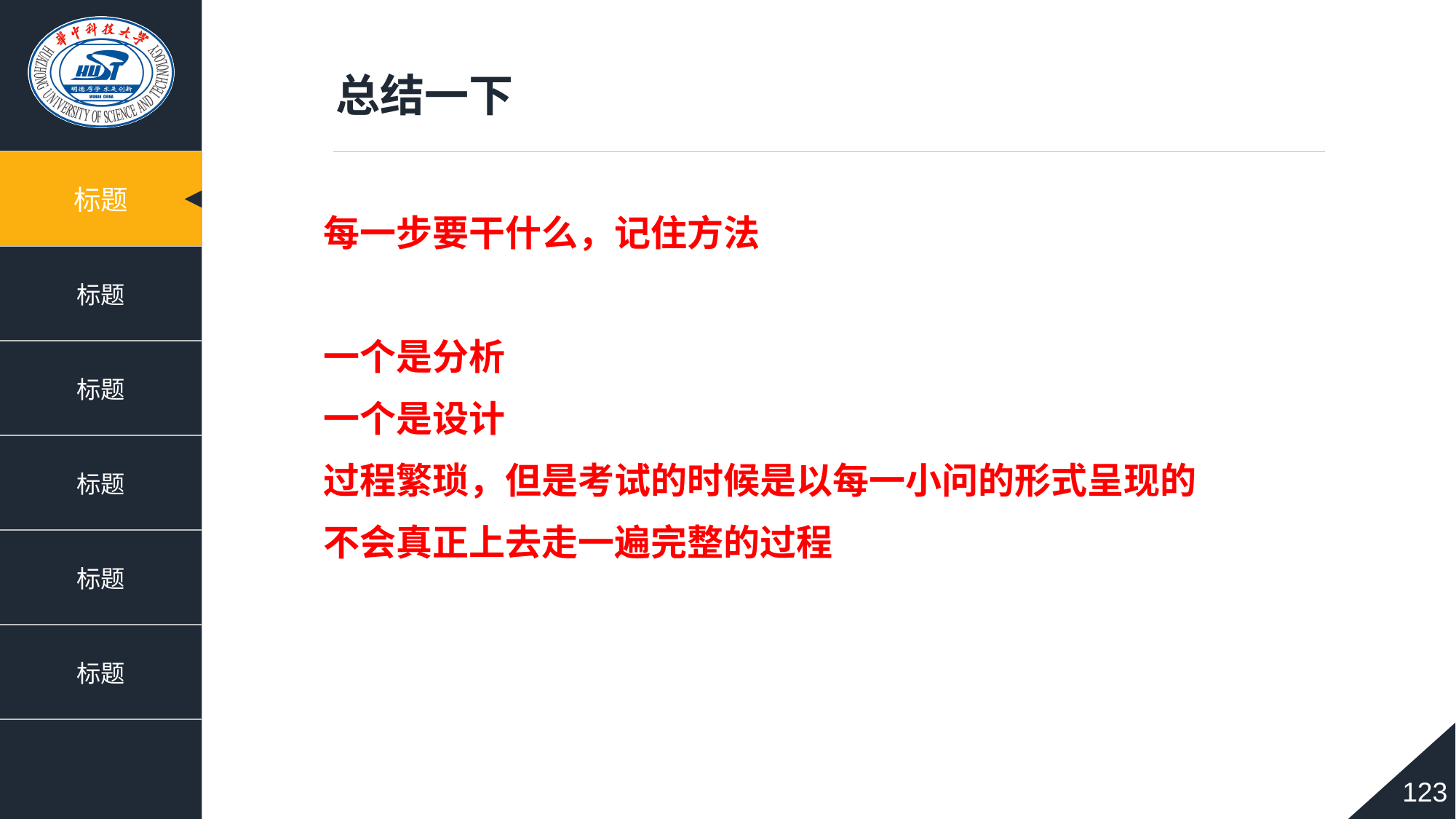

总结一下
每一步要干什么，记住方法

一个是分析
一个是设计
过程繁琐，但是考试的时候是以每一小问的形式呈现的
不会真正上去走一遍完整的过程